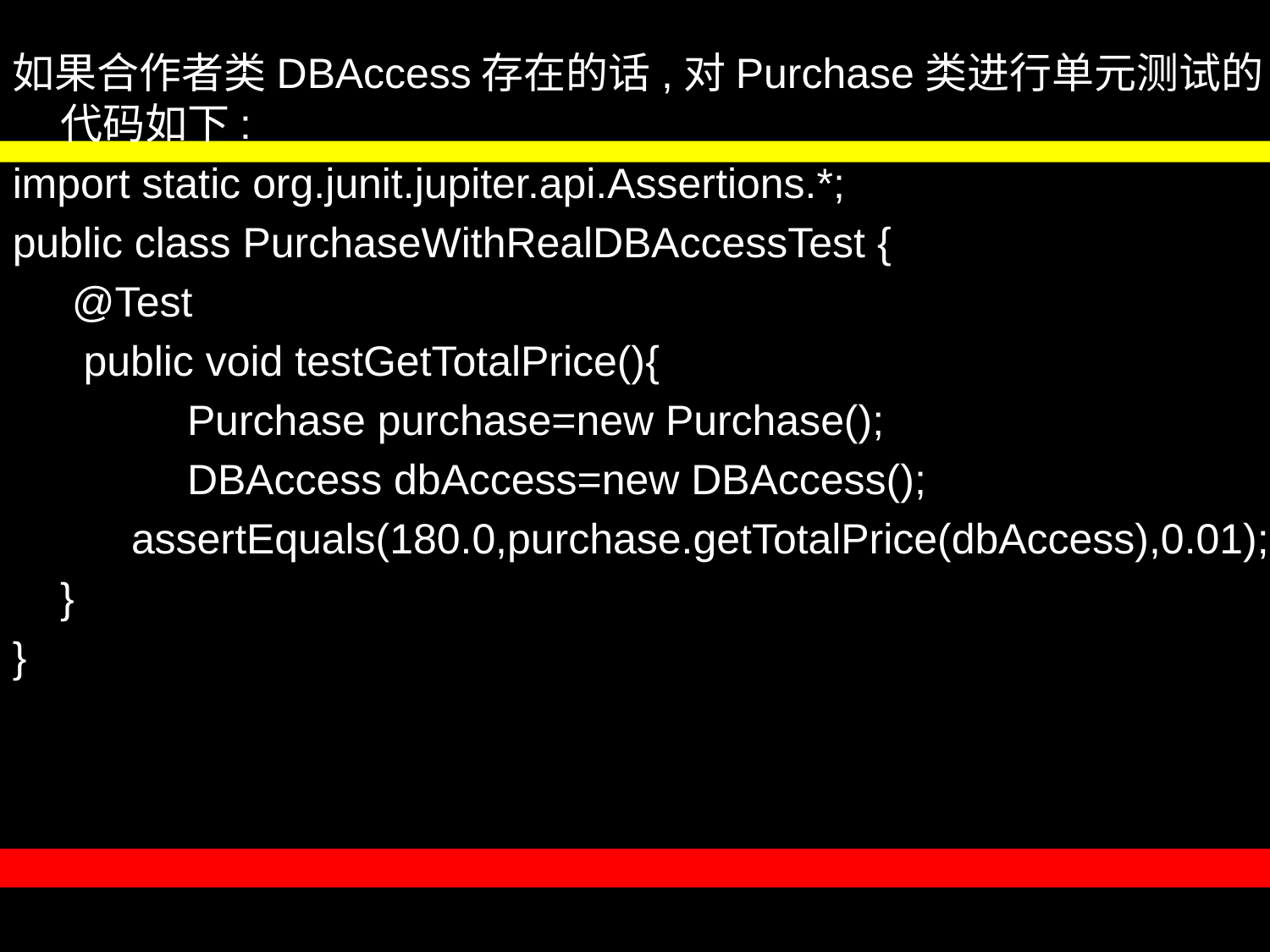

#
如果合作者类DBAccess存在的话,对Purchase类进行单元测试的代码如下:
import static org.junit.jupiter.api.Assertions.*;
public class PurchaseWithRealDBAccessTest {
	 @Test
      public void testGetTotalPrice(){
		Purchase purchase=new Purchase();
		DBAccess dbAccess=new DBAccess();
	      assertEquals(180.0,purchase.getTotalPrice(dbAccess),0.01);
	}
}